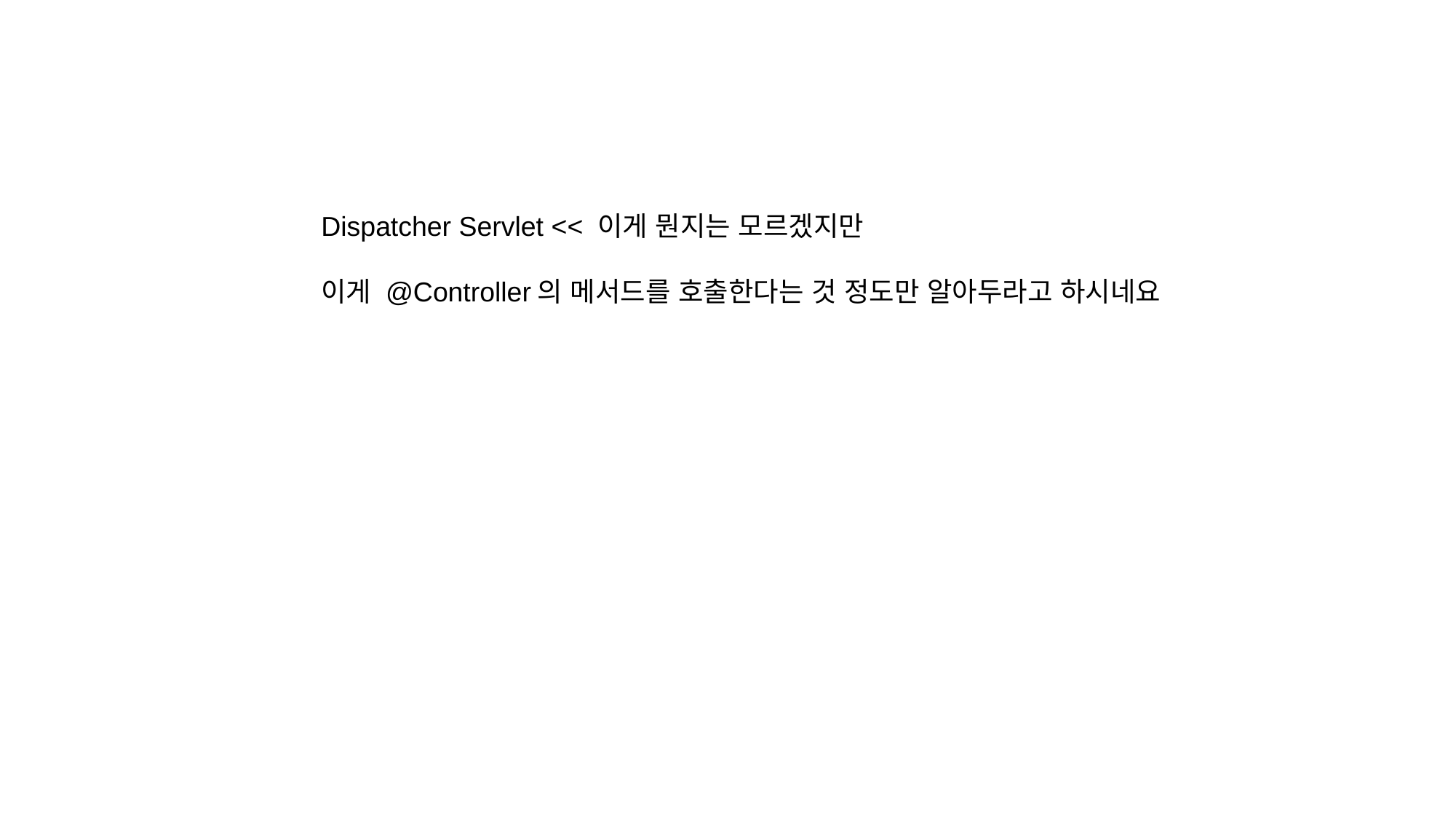

Dispatcher Servlet << 이게 뭔지는 모르겠지만

이게 @Controller의 메서드를 호출한다는 것 정도만 알아두라고 하시네요